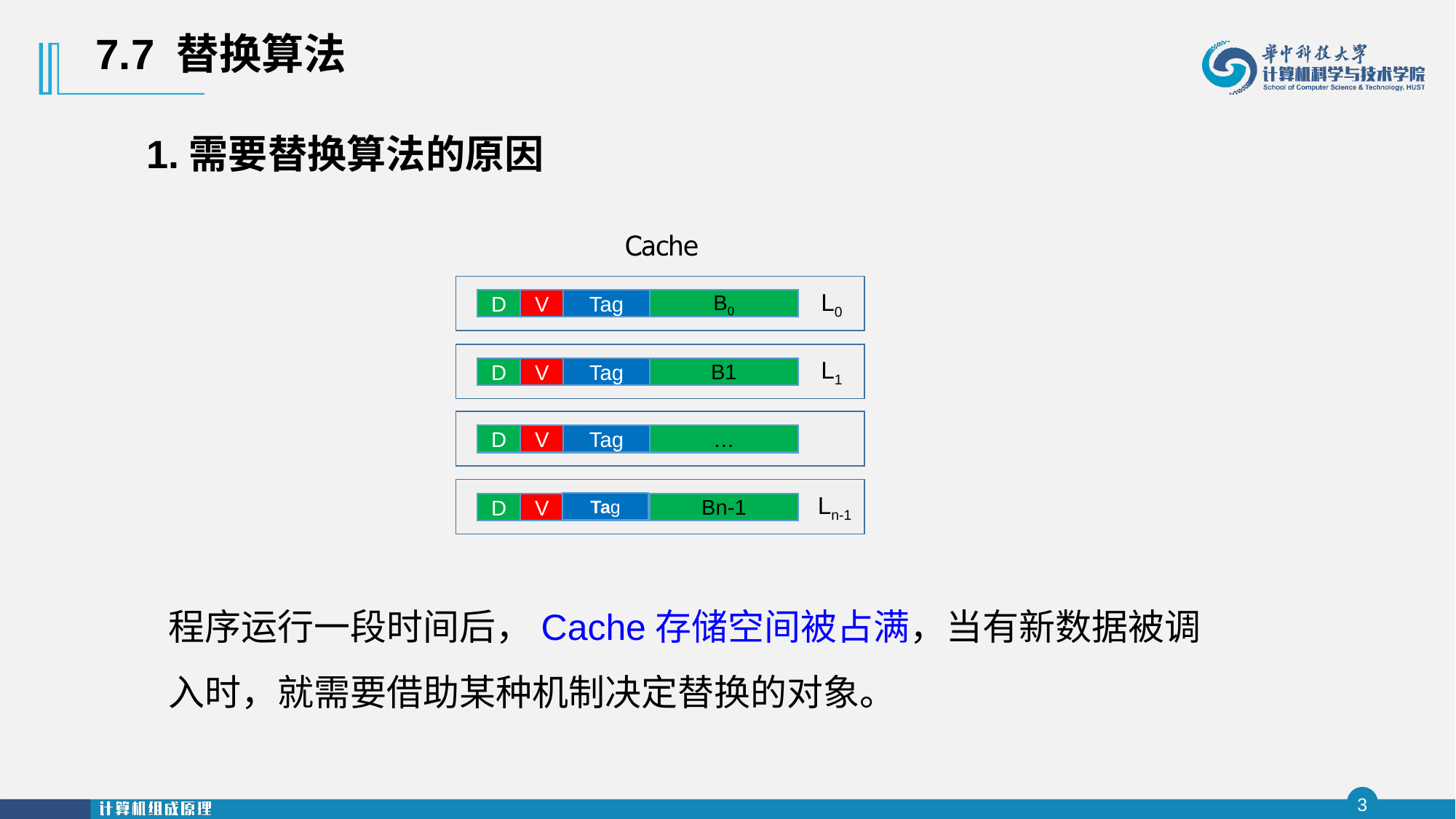

7.7 替换算法
1.需要替换算法的原因
Cache

L0
D
D
D
D
V
V
V
V
Tag
Tag
Tag

B0

L1
B1

…

Ln-1
Tag
Bn-1
程序运行一段时间后，Cache存储空间被占满，当有新数据被调入时，就需要借助某种机制决定替换的对象。